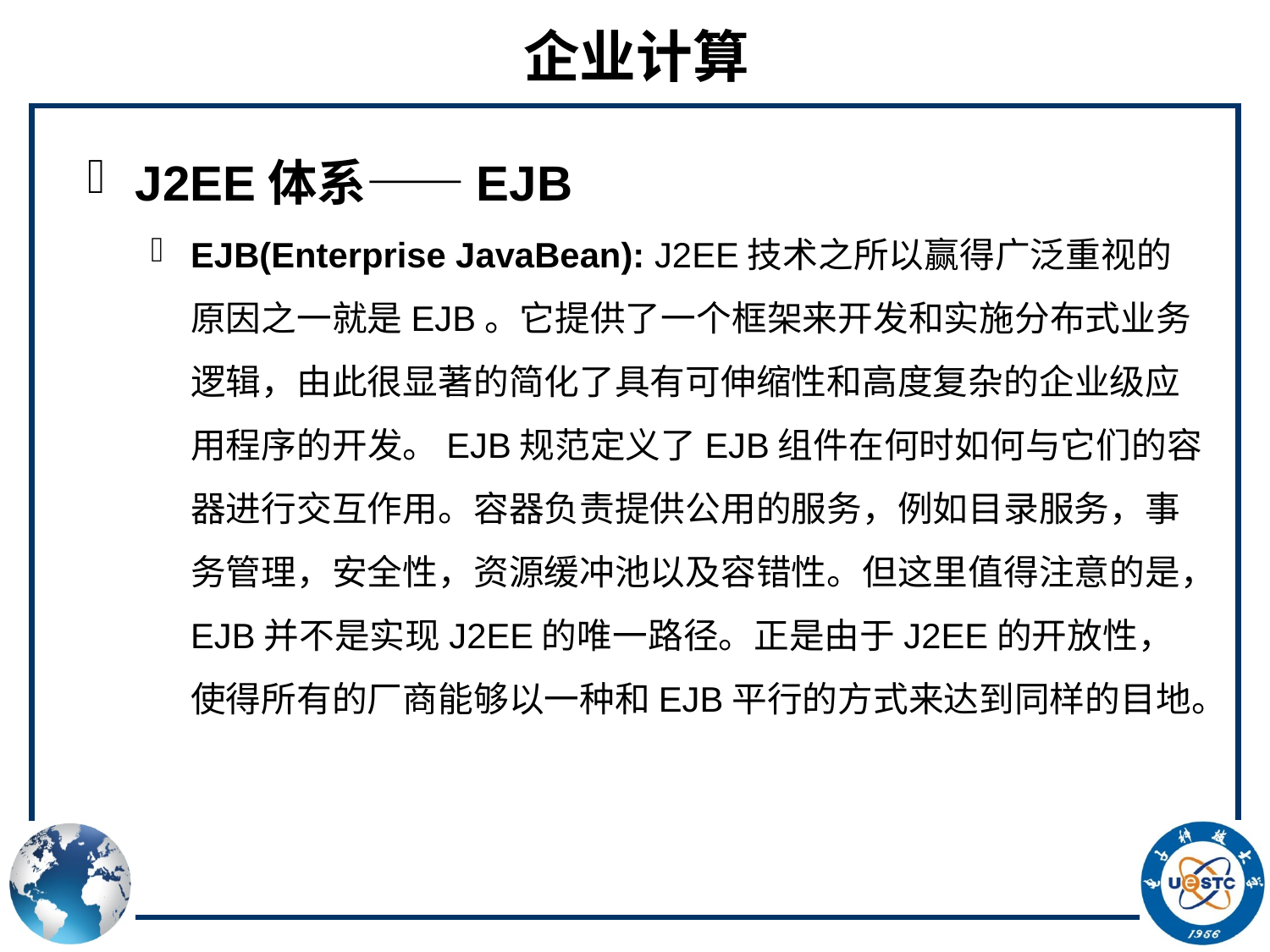

# 企业计算
J2EE体系——EJB
EJB(Enterprise JavaBean): J2EE技术之所以赢得广泛重视的原因之一就是EJB。它提供了一个框架来开发和实施分布式业务逻辑，由此很显著的简化了具有可伸缩性和高度复杂的企业级应用程序的开发。EJB规范定义了EJB组件在何时如何与它们的容器进行交互作用。容器负责提供公用的服务，例如目录服务，事务管理，安全性，资源缓冲池以及容错性。但这里值得注意的是，EJB并不是实现J2EE的唯一路径。正是由于J2EE的开放性，使得所有的厂商能够以一种和EJB平行的方式来达到同样的目地。